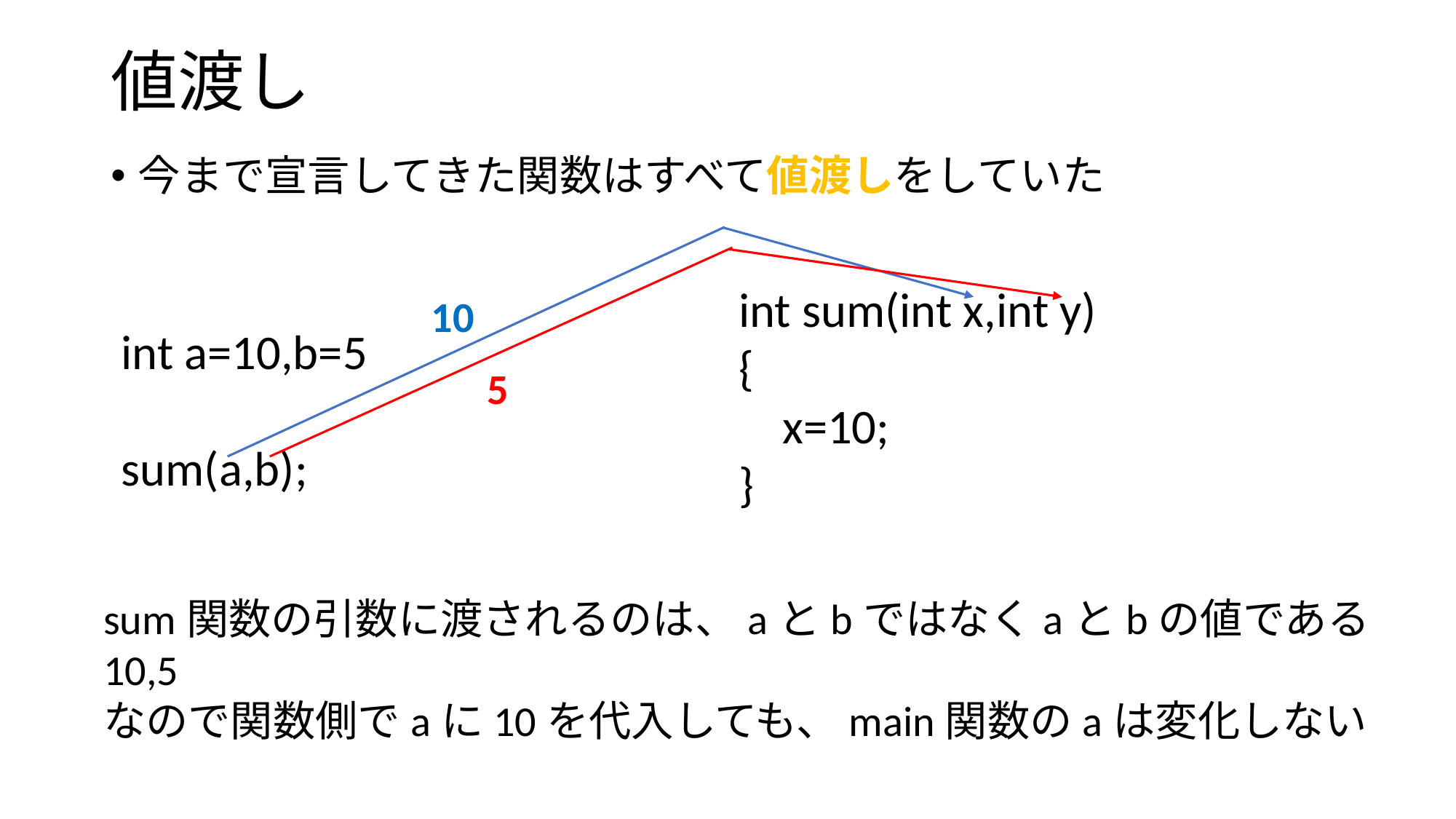

# 値渡し
今まで宣言してきた関数はすべて値渡しをしていた
int sum(int x,int y)
{
    x=10;
}
10
int a=10,b=5

sum(a,b);
5
sum関数の引数に渡されるのは、aとbではなくaとbの値である10,5
なので関数側でaに10を代入しても、main関数のaは変化しない